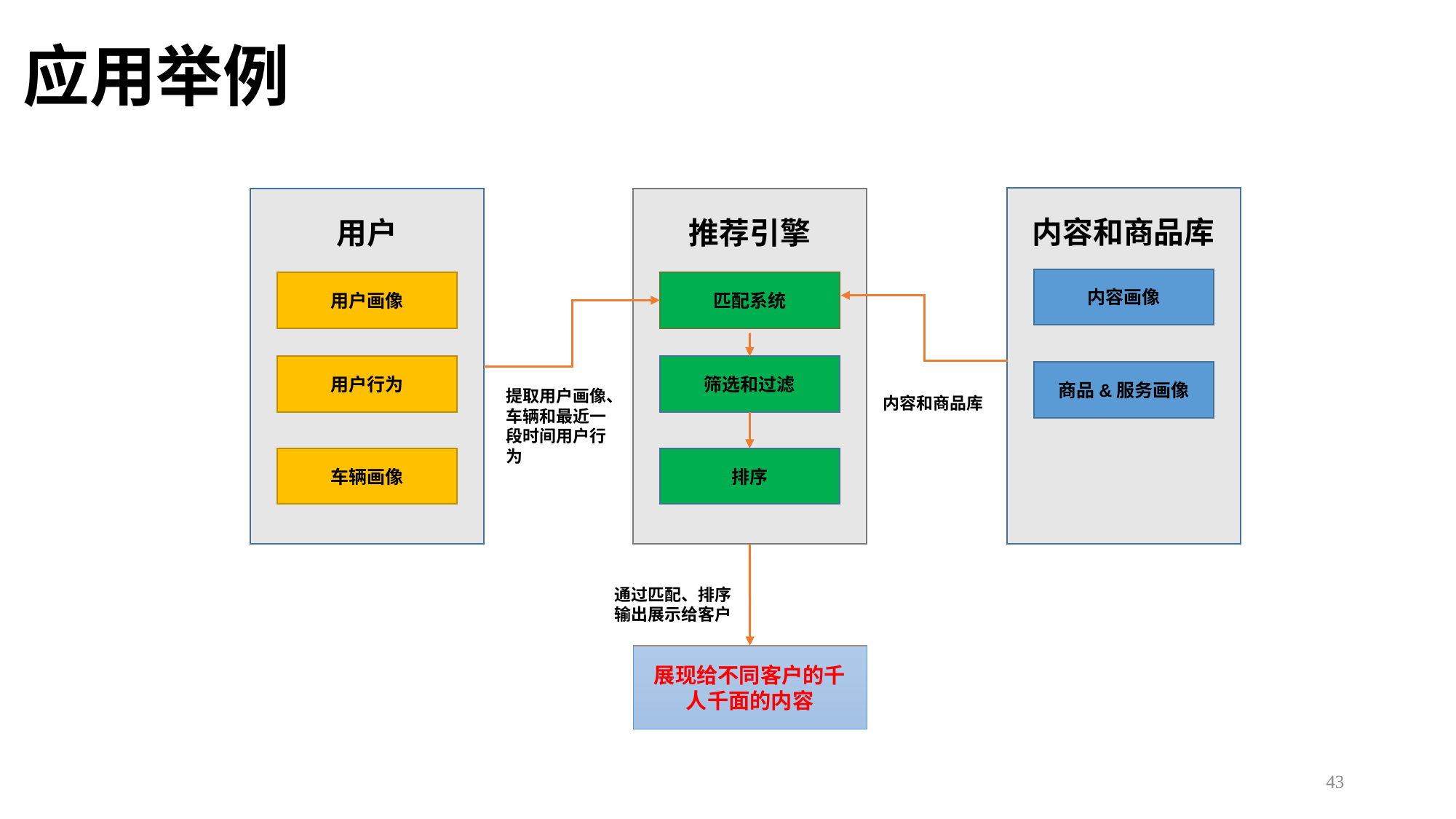

应用举例

内容和商品库

用户

推荐引擎

内容画像
用户画像
匹配系统
筛选和过滤
用户行为
商品&服务画像
提取用户画像、车辆和最近一段时间用户行为
内容和商品库
排序
车辆画像
通过匹配、排序输出展示给客户
展现给不同客户的千人千面的内容
43